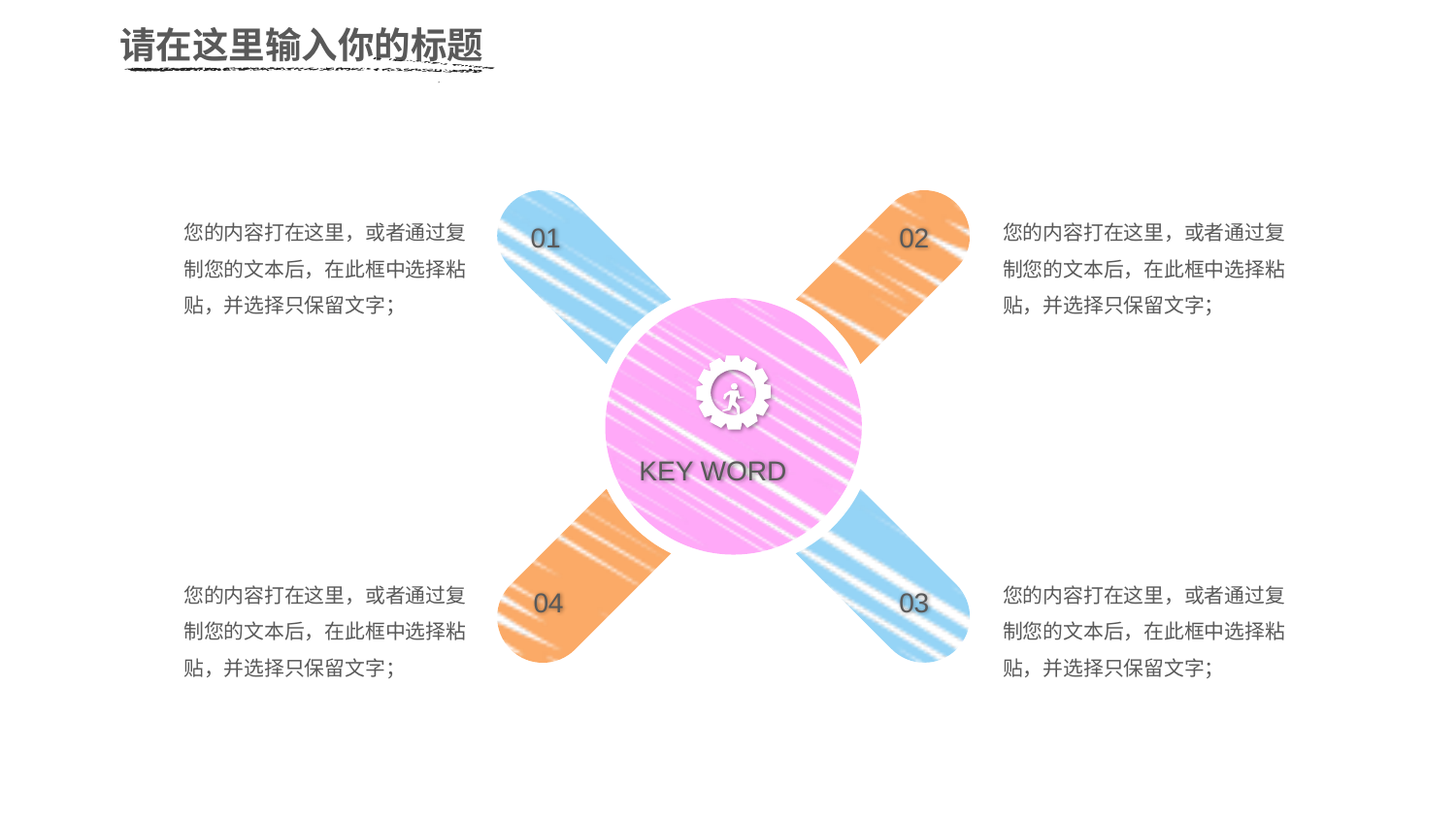

请在这里输入你的标题

您的内容打在这里，或者通过复制您的文本后，在此框中选择粘贴，并选择只保留文字；
您的内容打在这里，或者通过复制您的文本后，在此框中选择粘贴，并选择只保留文字；
01
02

KEY WORD

您的内容打在这里，或者通过复制您的文本后，在此框中选择粘贴，并选择只保留文字；
您的内容打在这里，或者通过复制您的文本后，在此框中选择粘贴，并选择只保留文字；
04
03